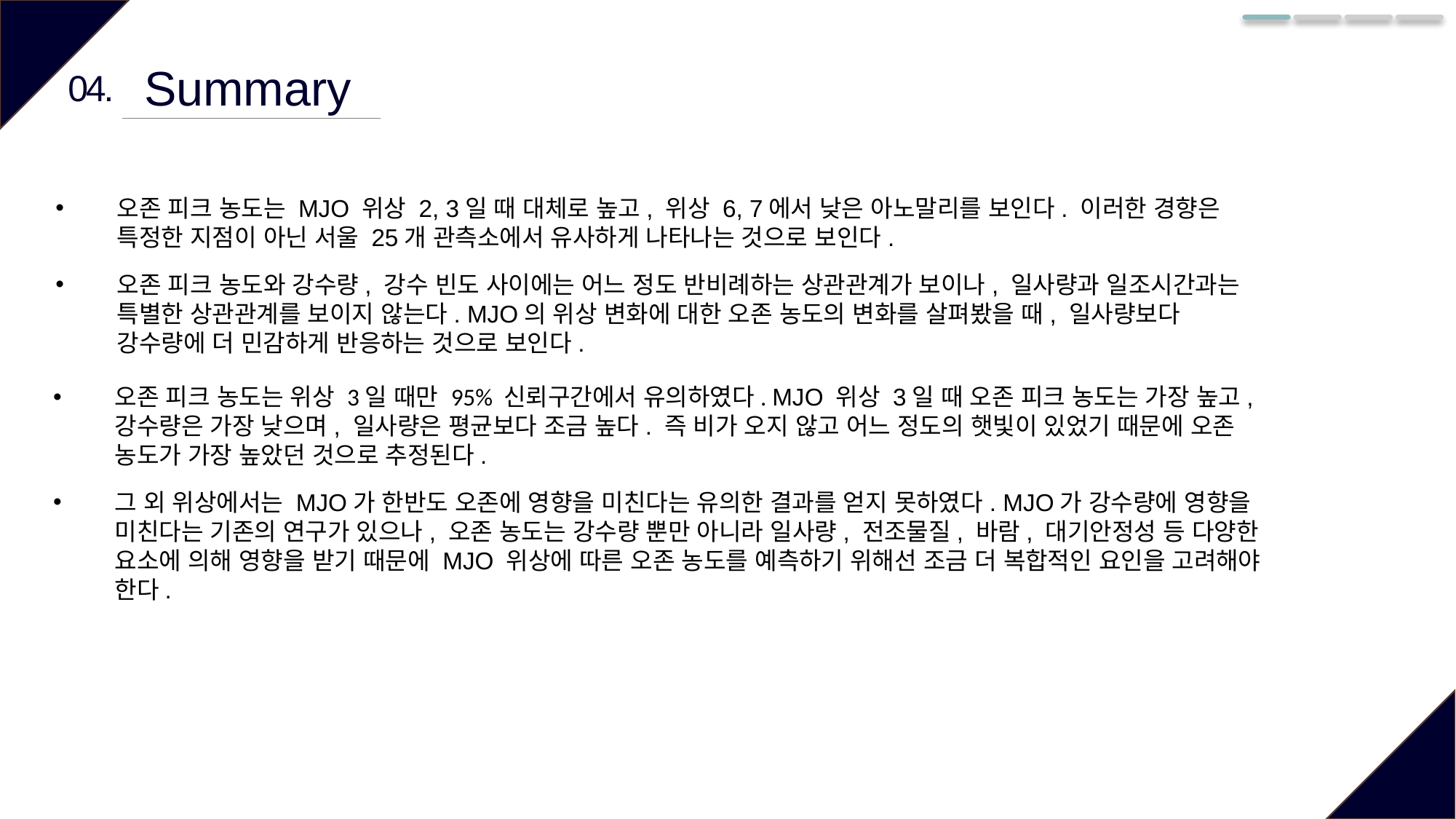

Summary
04.
오존 피크 농도는 MJO 위상 2, 3일 때 대체로 높고, 위상 6, 7에서 낮은 아노말리를 보인다. 이러한 경향은 특정한 지점이 아닌 서울 25개 관측소에서 유사하게 나타나는 것으로 보인다.
오존 피크 농도와 강수량, 강수 빈도 사이에는 어느 정도 반비례하는 상관관계가 보이나, 일사량과 일조시간과는 특별한 상관관계를 보이지 않는다. MJO의 위상 변화에 대한 오존 농도의 변화를 살펴봤을 때, 일사량보다 강수량에 더 민감하게 반응하는 것으로 보인다.

오존 피크 농도는 위상 3일 때만 95% 신뢰구간에서 유의하였다. MJO 위상 3일 때 오존 피크 농도는 가장 높고, 강수량은 가장 낮으며, 일사량은 평균보다 조금 높다. 즉 비가 오지 않고 어느 정도의 햇빛이 있었기 때문에 오존 농도가 가장 높았던 것으로 추정된다.
그 외 위상에서는 MJO가 한반도 오존에 영향을 미친다는 유의한 결과를 얻지 못하였다. MJO가 강수량에 영향을 미친다는 기존의 연구가 있으나, 오존 농도는 강수량 뿐만 아니라 일사량, 전조물질, 바람, 대기안정성 등 다양한 요소에 의해 영향을 받기 때문에 MJO 위상에 따른 오존 농도를 예측하기 위해선 조금 더 복합적인 요인을 고려해야 한다.